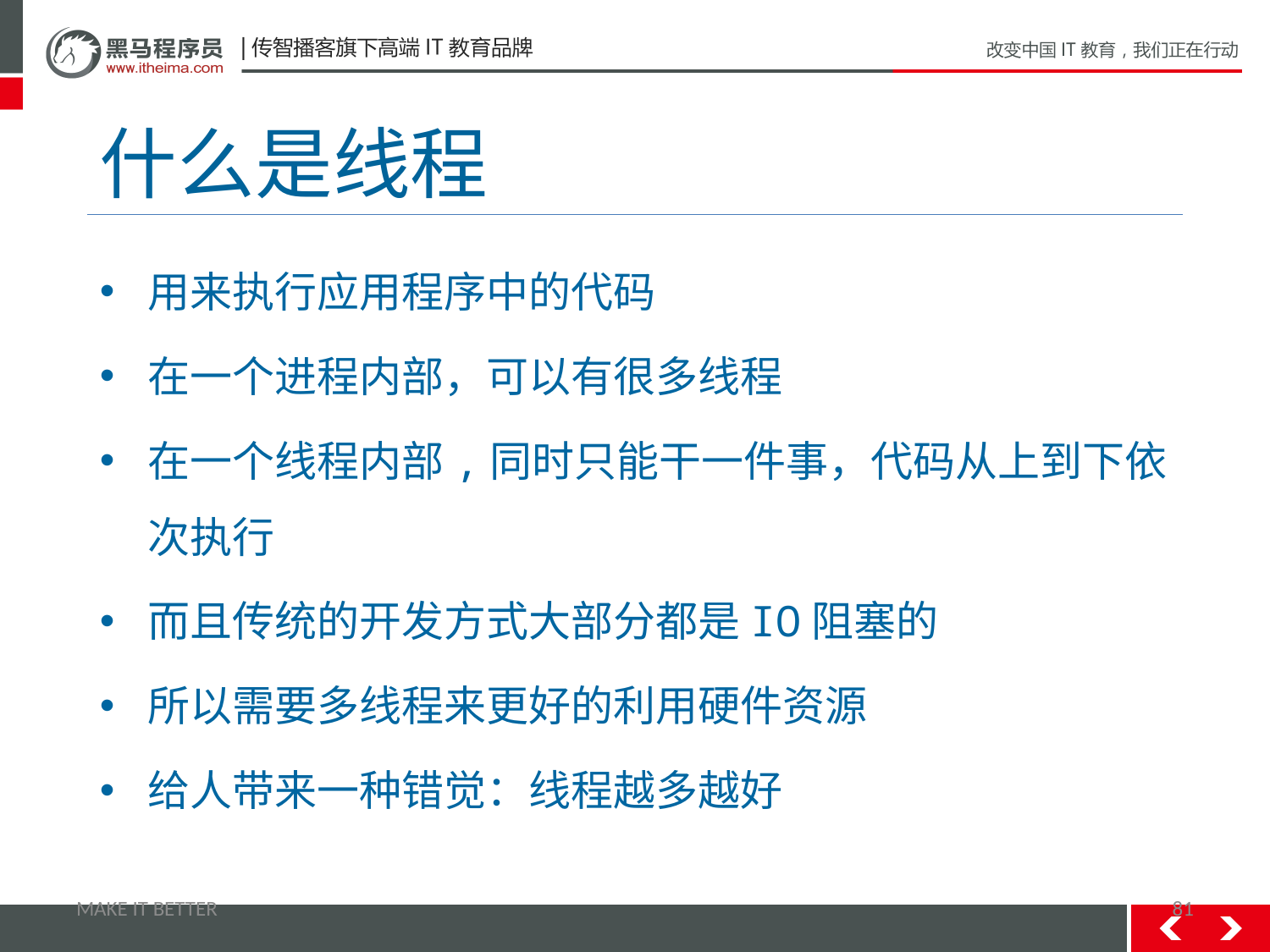

# 什么是线程
用来执行应用程序中的代码
在一个进程内部，可以有很多线程
在一个线程内部,同时只能干一件事，代码从上到下依次执行
而且传统的开发方式大部分都是IO阻塞的
所以需要多线程来更好的利用硬件资源
给人带来一种错觉：线程越多越好

MAKE IT BETTER
81